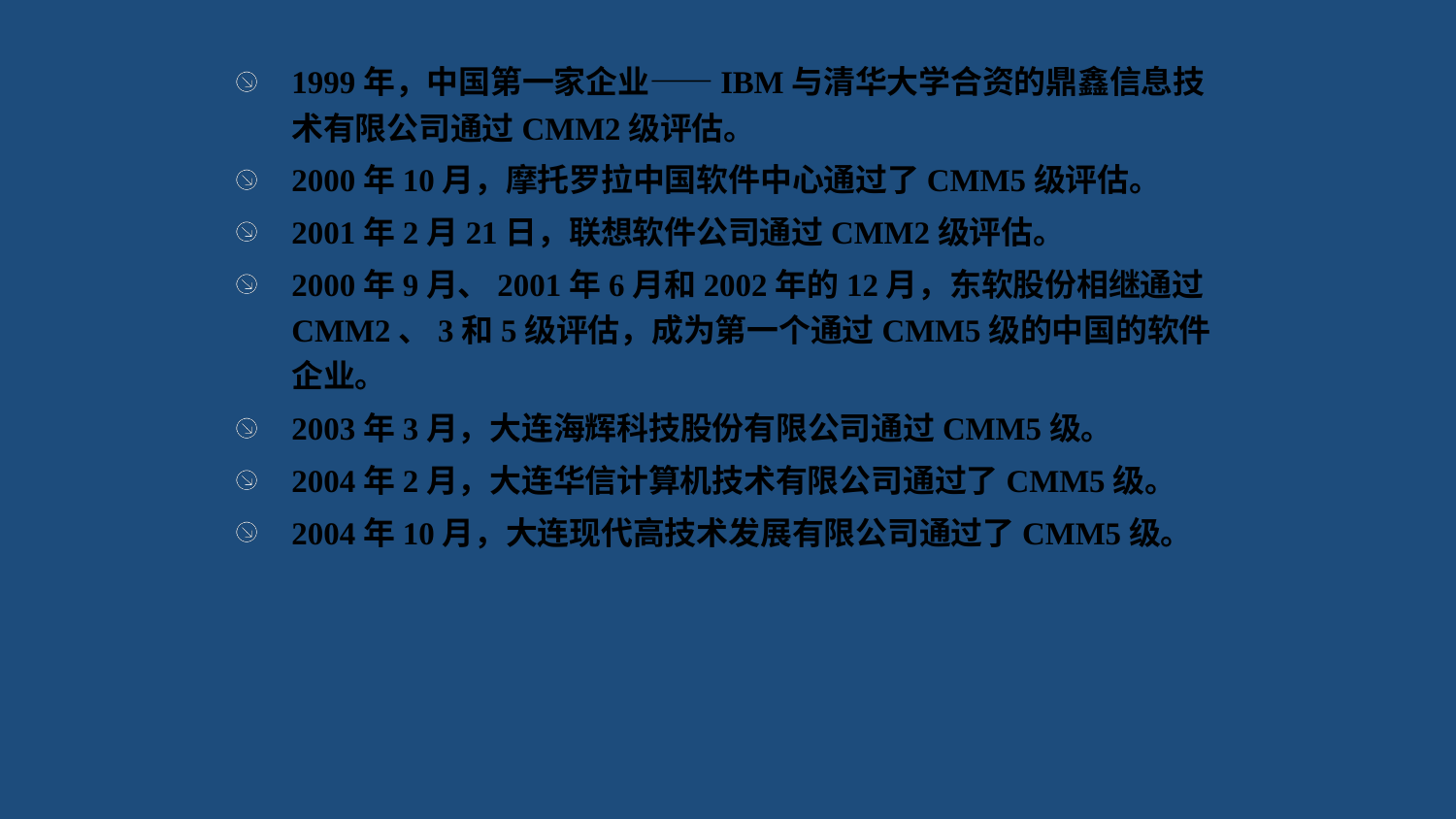

1999年，中国第一家企业——IBM与清华大学合资的鼎鑫信息技术有限公司通过CMM2级评估。
2000年10月，摩托罗拉中国软件中心通过了CMM5级评估。
2001年2月21日，联想软件公司通过CMM2级评估。
2000年9月、2001年6月和2002年的12月，东软股份相继通过CMM2、3和5级评估，成为第一个通过CMM5级的中国的软件企业。
2003年3月，大连海辉科技股份有限公司通过CMM5级。
2004年2月，大连华信计算机技术有限公司通过了CMM5级。
2004年10月，大连现代高技术发展有限公司通过了CMM5级。